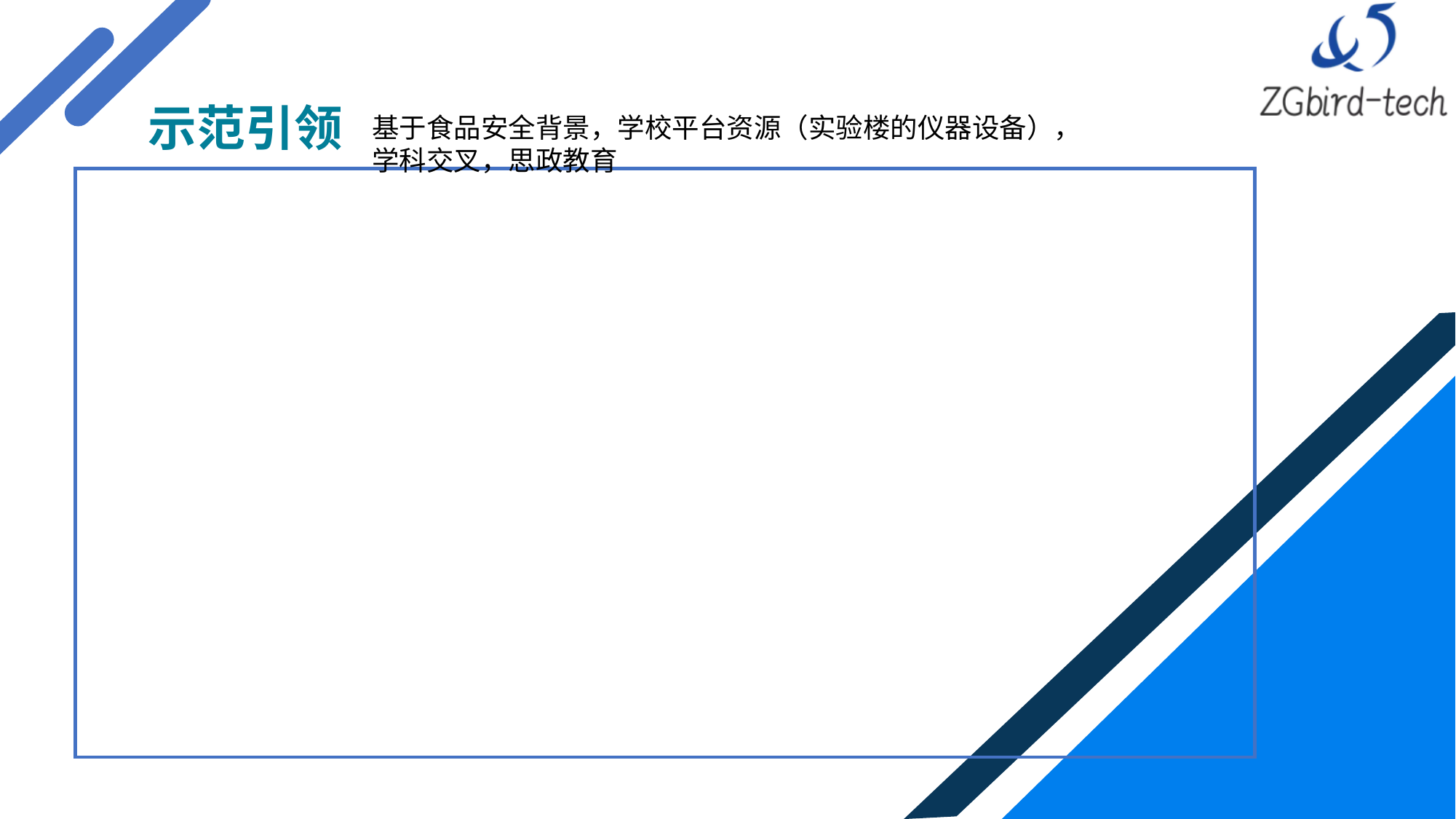

示范引领
基于食品安全背景，学校平台资源（实验楼的仪器设备），学科交叉，思政教育

01